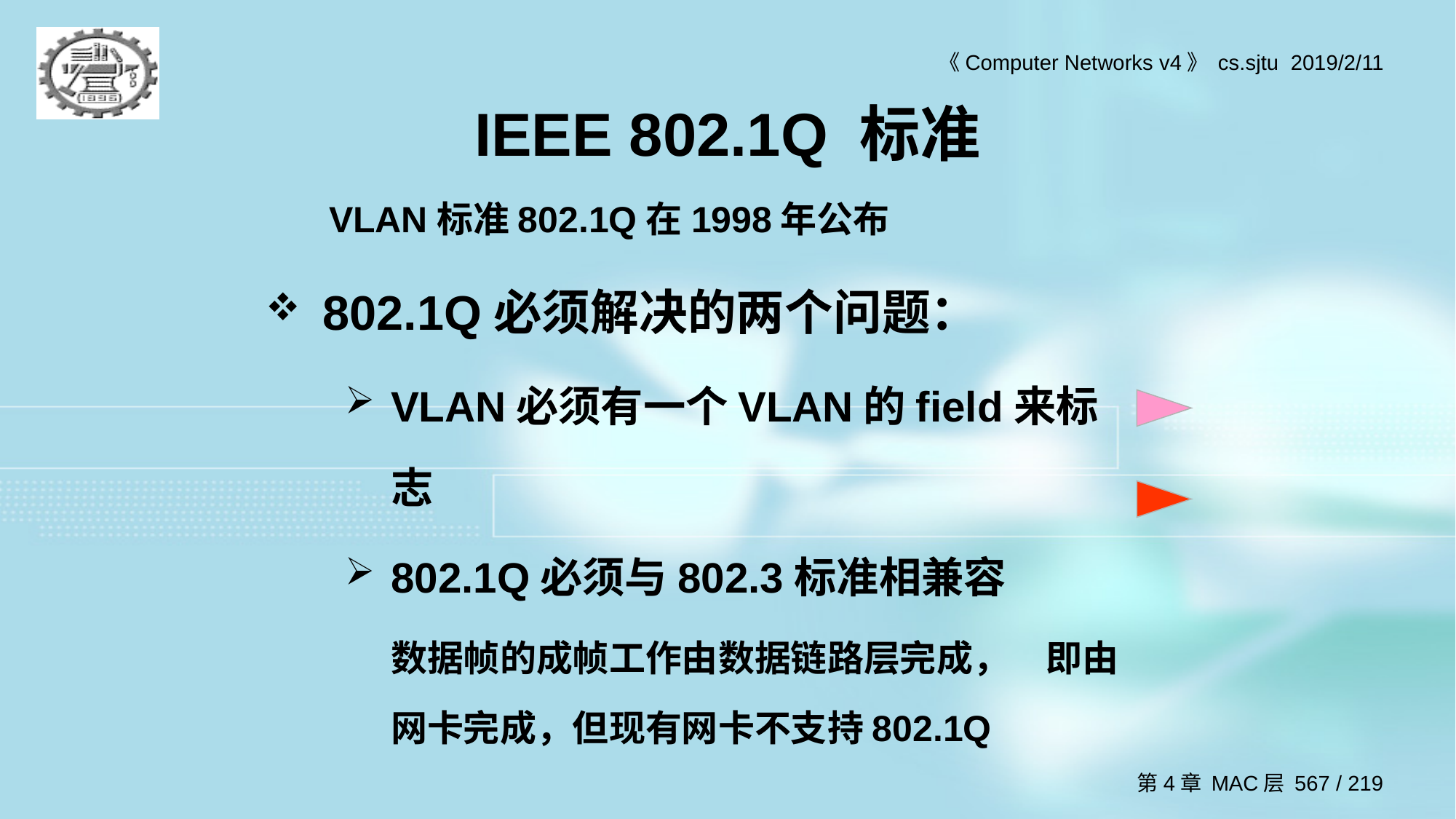

# IEEE 802.1Q 标准
VLAN标准802.1Q在1998年公布
802.1Q必须解决的两个问题：
VLAN必须有一个VLAN的field来标志
802.1Q必须与802.3标准相兼容
	数据帧的成帧工作由数据链路层完成，	即由网卡完成，但现有网卡不支持802.1Q